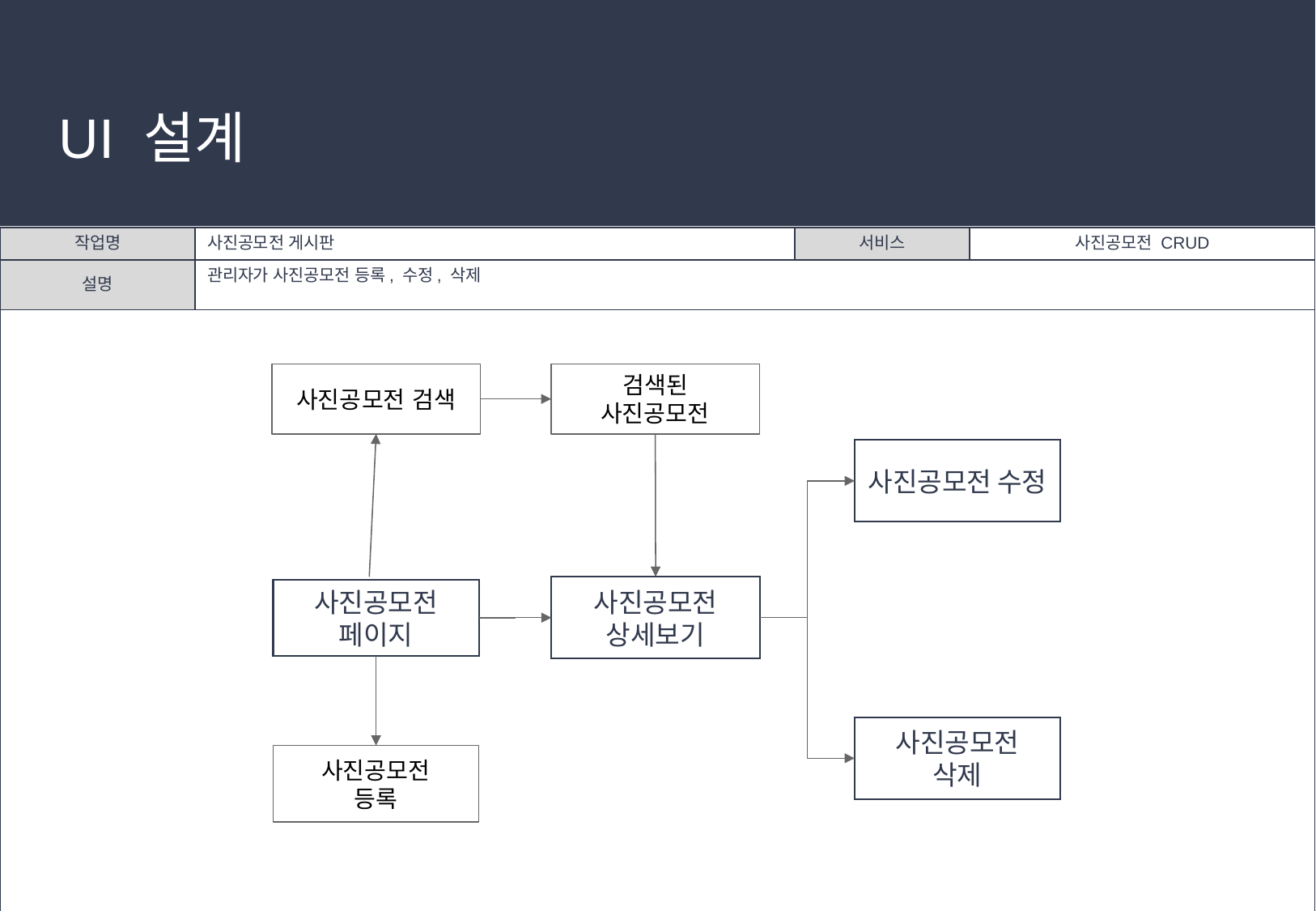

# UI 설계
| 작업명 | 사진공모전 게시판 | 서비스 | 사진공모전 CRUD |
| --- | --- | --- | --- |
| 설명 | 관리자가 사진공모전 등록, 수정, 삭제 |  |  |
|  |  |  |  |
검색된
사진공모전
사진공모전 검색
사진공모전 수정
사진공모전
상세보기
사진공모전
페이지
사진공모전
삭제
사진공모전
등록